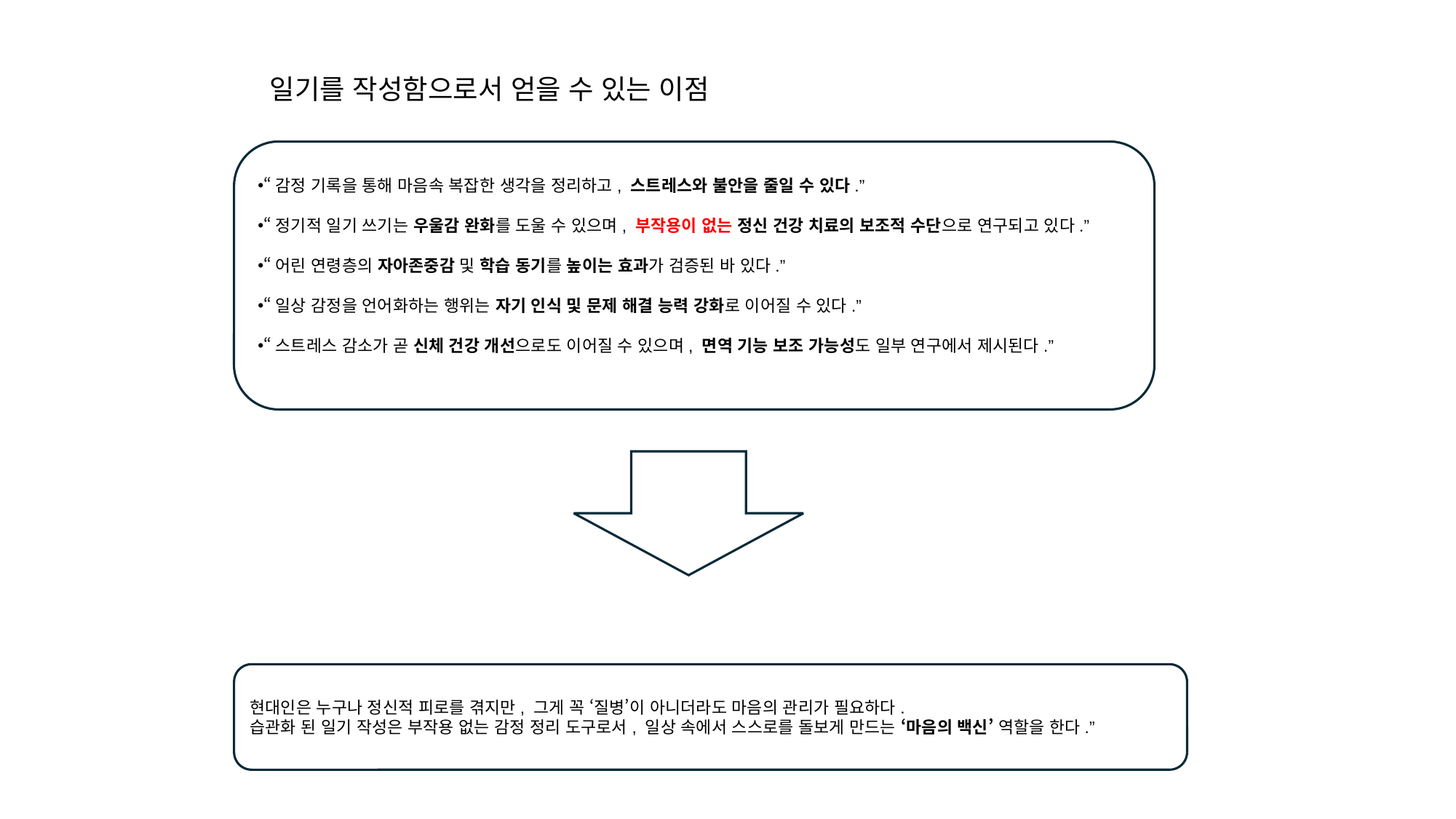

일기를 작성함으로서 얻을 수 있는 이점
“감정 기록을 통해 마음속 복잡한 생각을 정리하고, 스트레스와 불안을 줄일 수 있다.”

“정기적 일기 쓰기는 우울감 완화를 도울 수 있으며, 부작용이 없는 정신 건강 치료의 보조적 수단으로 연구되고 있다.”

“어린 연령층의 자아존중감 및 학습 동기를 높이는 효과가 검증된 바 있다.”

“일상 감정을 언어화하는 행위는 자기 인식 및 문제 해결 능력 강화로 이어질 수 있다.”

“스트레스 감소가 곧 신체 건강 개선으로도 이어질 수 있으며, 면역 기능 보조 가능성도 일부 연구에서 제시된다.”

현대인은 누구나 정신적 피로를 겪지만, 그게 꼭 ‘질병’이 아니더라도 마음의 관리가 필요하다.
습관화 된 일기 작성은 부작용 없는 감정 정리 도구로서, 일상 속에서 스스로를 돌보게 만드는 ‘마음의 백신’ 역할을 한다.”